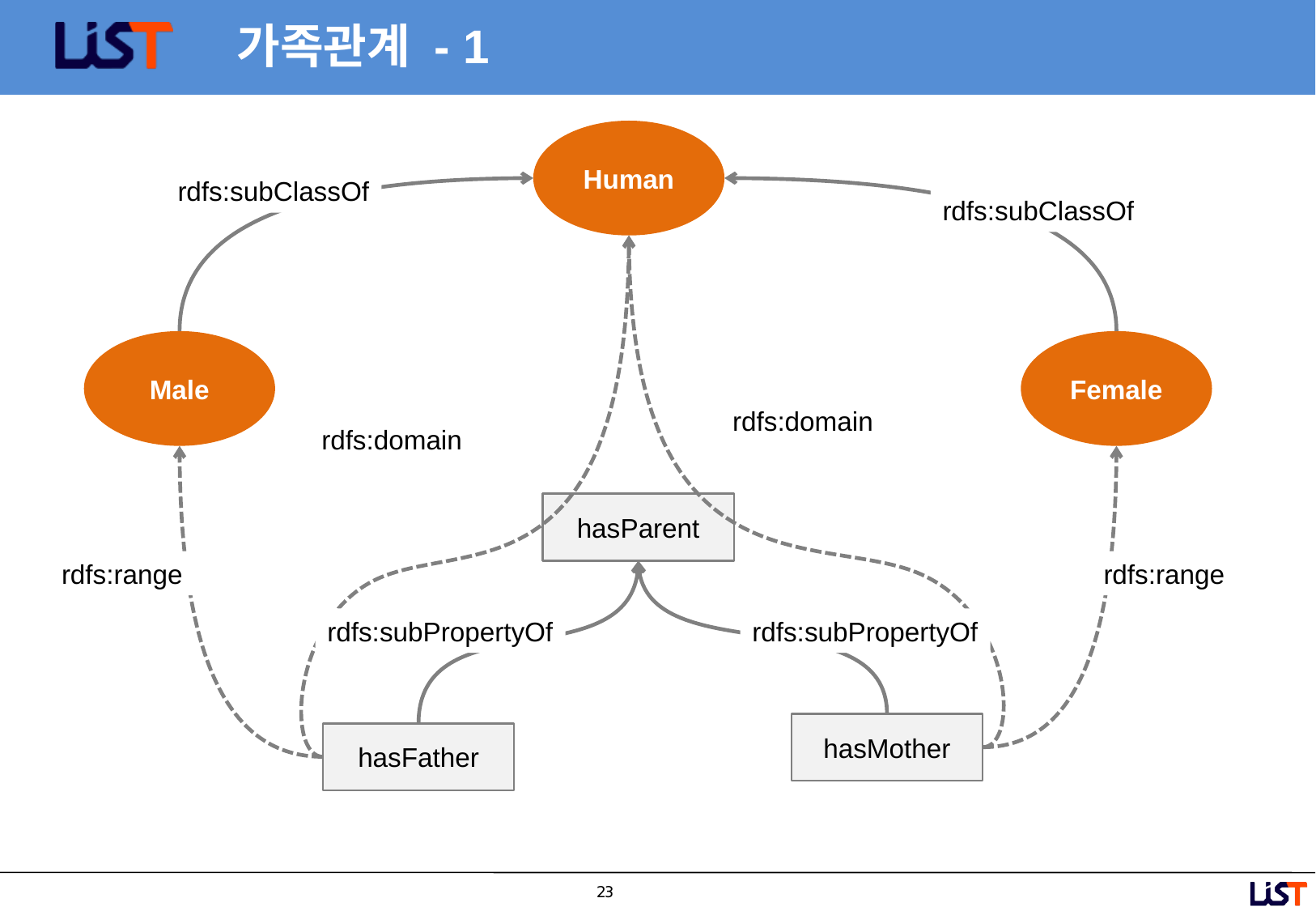

# 가족관계 - 1
Human
rdfs:subClassOf
rdfs:subClassOf
Male
Female
rdfs:domain
rdfs:domain
hasParent
rdfs:range
rdfs:range
rdfs:subPropertyOf
rdfs:subPropertyOf
hasMother
hasFather